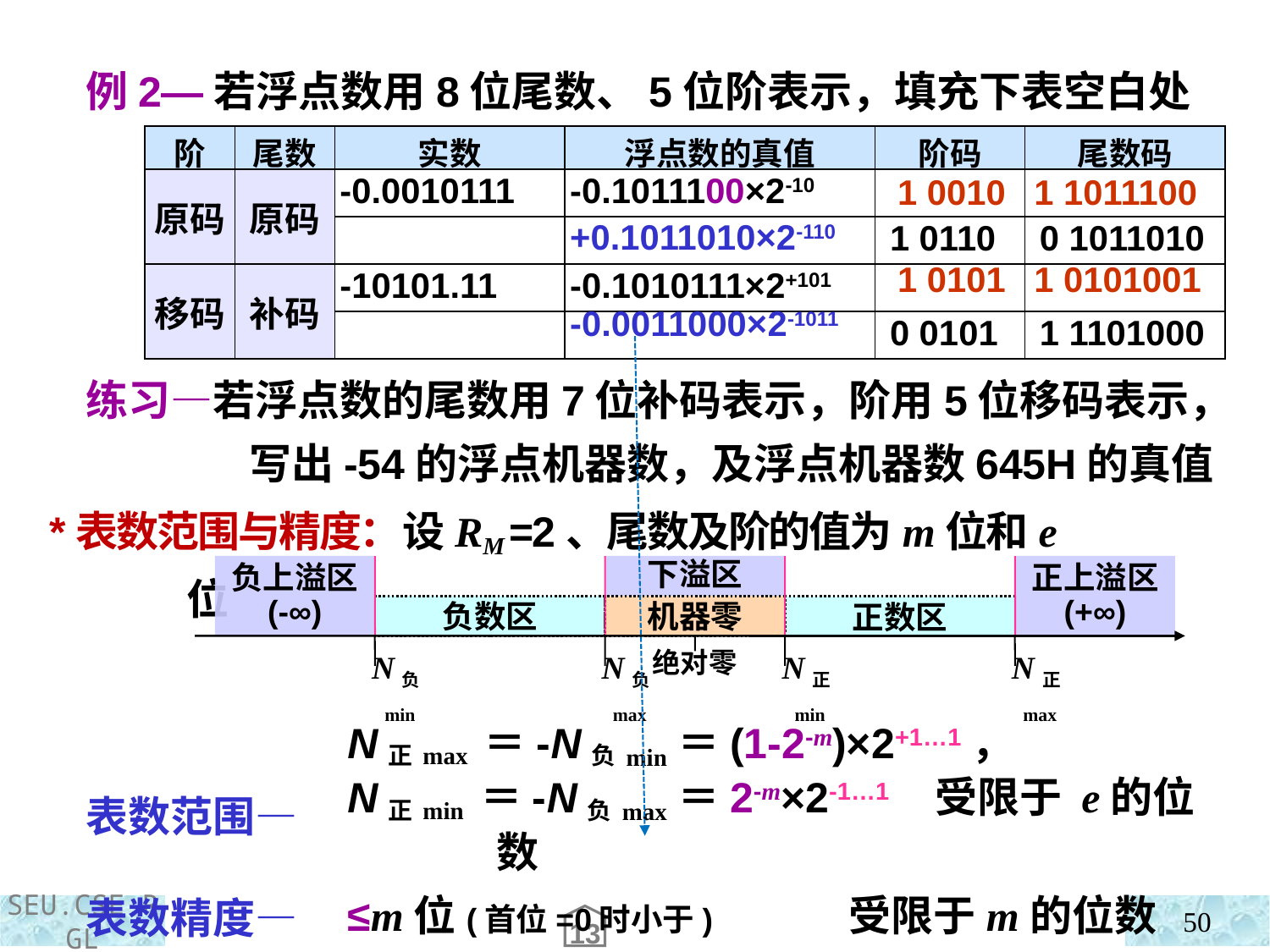

例2—若浮点数用8位尾数、5位阶表示，填充下表空白处
| 阶 | 尾数 | 实数 | 浮点数的真值 | 阶码 | 尾数码 |
| --- | --- | --- | --- | --- | --- |
| 原码 | 原码 | -0.0010111 | -0.1011100×2-10 |  |  |
|  |  |  |  | 1 0110 | 0 1011010 |
| 移码 | 补码 | -10101.11 | -0.1010111×2+101 |  |  |
|  |  |  |  | 0 0101 | 1 1101000 |
1 0010   1 1011100

1 0101   1 0101001

+0.1011010×2-110

-0.0011000×2-1011
    练习—若浮点数的尾数用7位补码表示，阶用5位移码表示，写出-54的浮点机器数，及浮点机器数645H的真值
 *表数范围与精度：设RM =2、尾数及阶的值为m位和e位

    表数范围—

    表数精度—
负上溢区
(-∞)
下溢区
正上溢区
(+∞)

负数区
机器零
正数区

绝对零
N负min
N负max
N正min
N正max
N正max ＝-N负min＝(1-2-m)×2+1…1，
N正min ＝-N负max＝2-m×2-1…1   受限于 e的位数
≤m位(首位=0时小于)           受限于m的位数
50
13